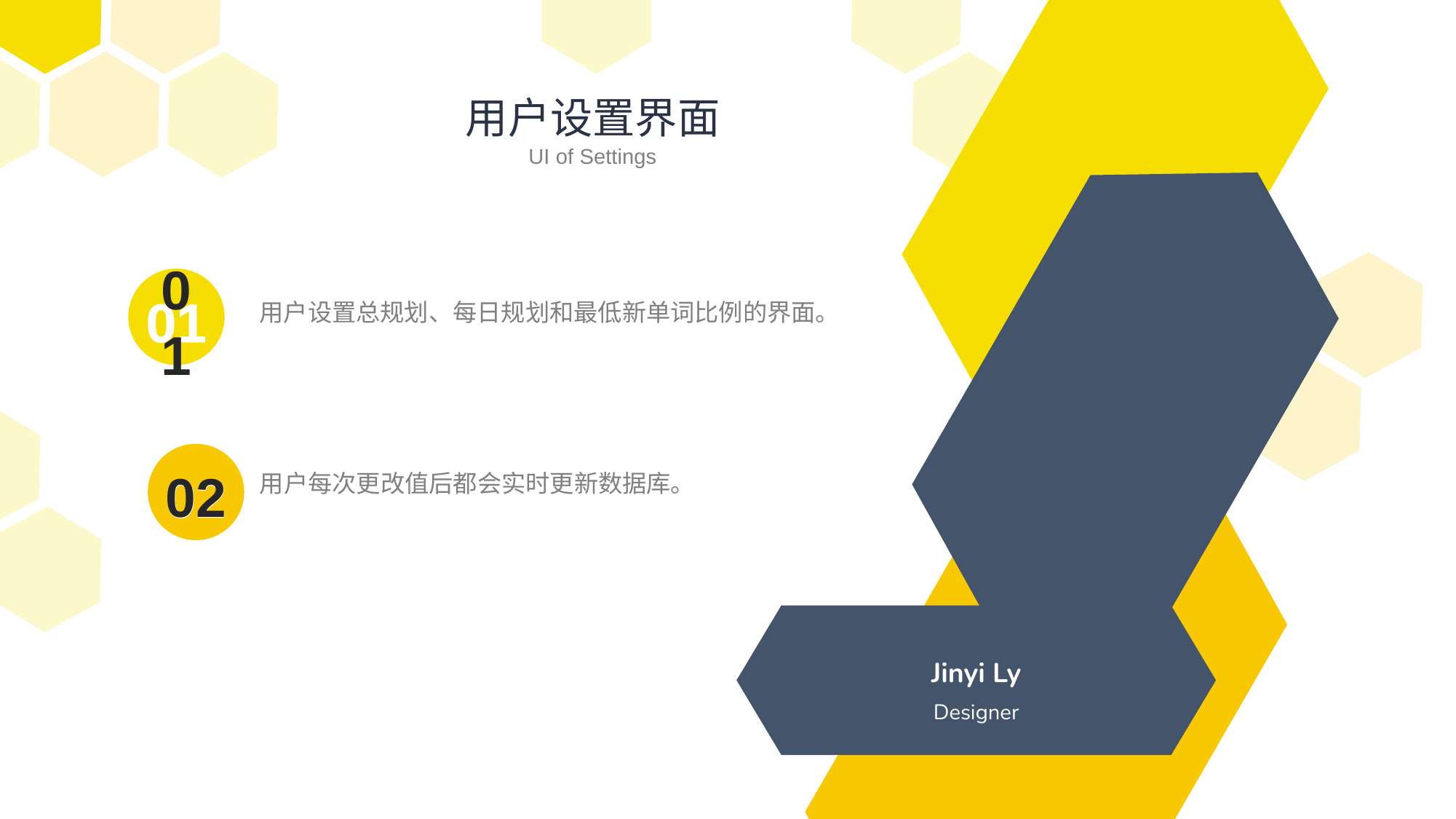

用户设置界面
UI of Settings

01
01
用户设置总规划、每日规划和最低新单词比例的界面。

用户每次更改值后都会实时更新数据库。
02
02

Jinyi Ly
Designer